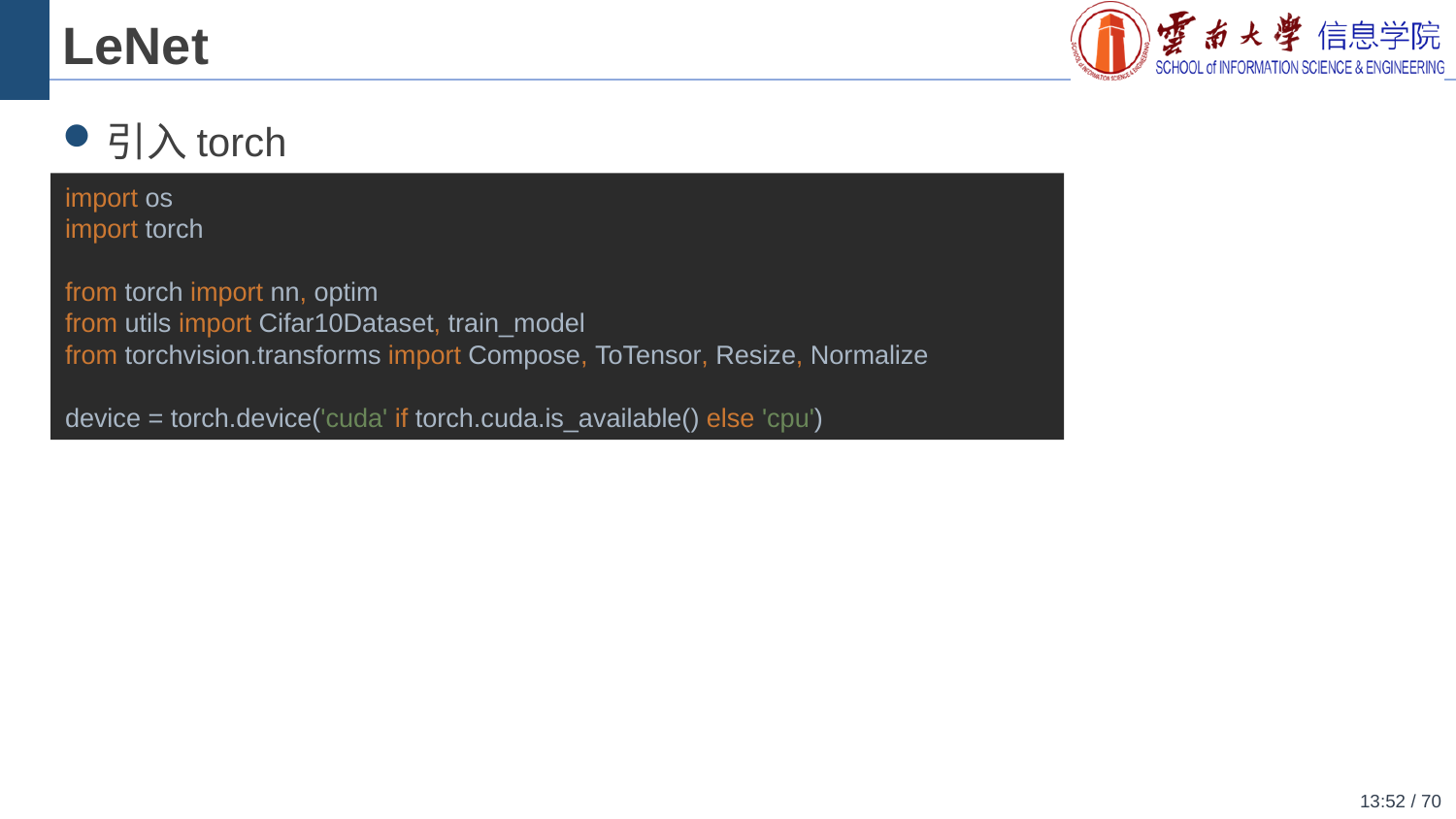

# LeNet
引入torch

import os
import torch
from torch import nn, optim
from utils import Cifar10Dataset, train_model
from torchvision.transforms import Compose, ToTensor, Resize, Normalize
device = torch.device('cuda' if torch.cuda.is_available() else 'cpu')